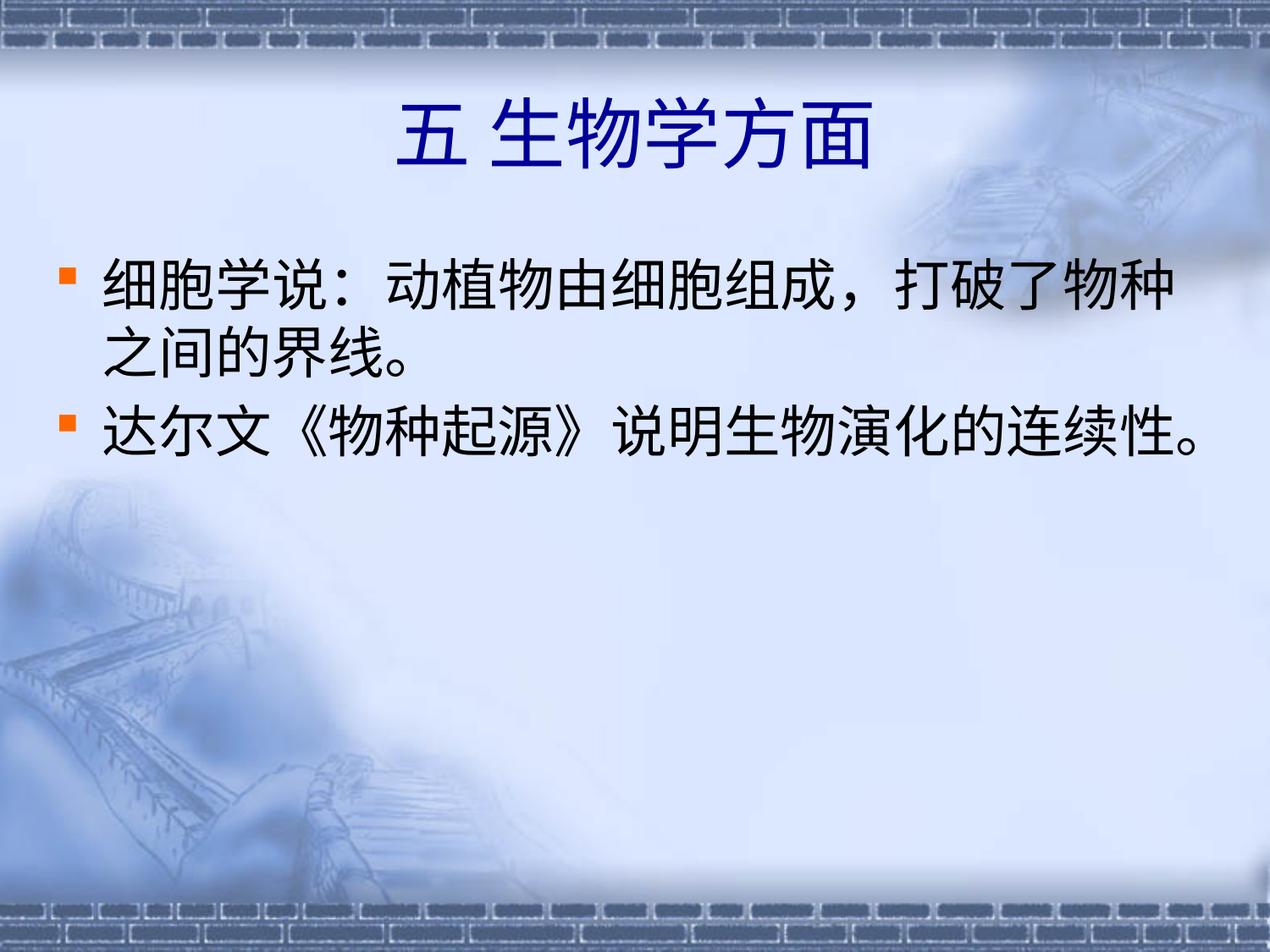

# 五 生物学方面
细胞学说：动植物由细胞组成，打破了物种之间的界线。
达尔文《物种起源》说明生物演化的连续性。